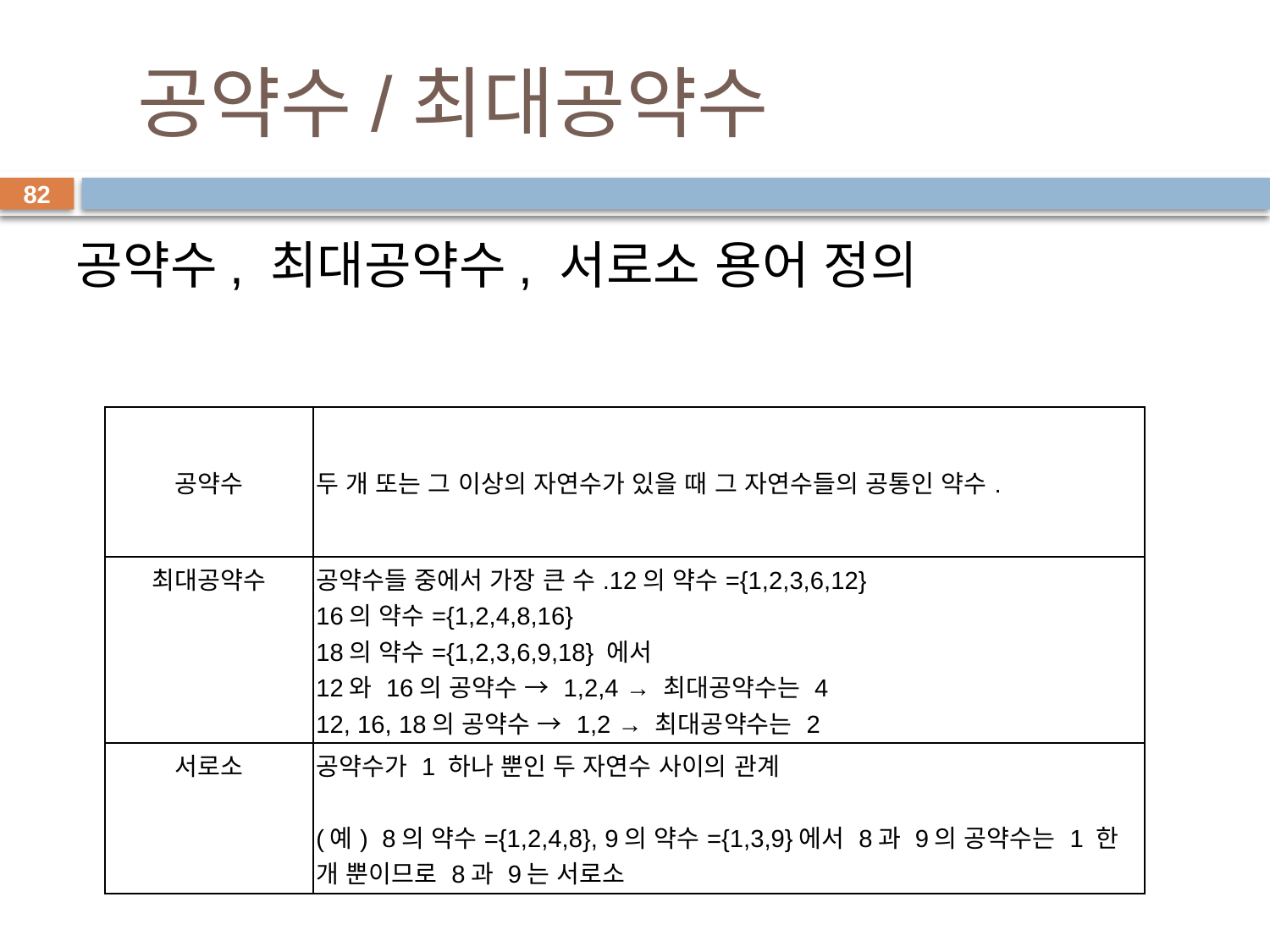

# 공약수/최대공약수
82
공약수, 최대공약수, 서로소 용어 정의
| 공약수 | 두 개 또는 그 이상의 자연수가 있을 때 그 자연수들의 공통인 약수. |
| --- | --- |
| 최대공약수 | 공약수들 중에서 가장 큰 수.12의 약수={1,2,3,6,12} 16의 약수={1,2,4,8,16} 18의 약수={1,2,3,6,9,18} 에서 12와 16의 공약수 → 1,2,4 → 최대공약수는 4 12, 16, 18의 공약수 → 1,2 → 최대공약수는 2 |
| 서로소 | 공약수가 1 하나 뿐인 두 자연수 사이의 관계 (예)  8의 약수={1,2,4,8}, 9의 약수={1,3,9}에서 8과 9의 공약수는 1 한 개 뿐이므로 8과 9는 서로소 |